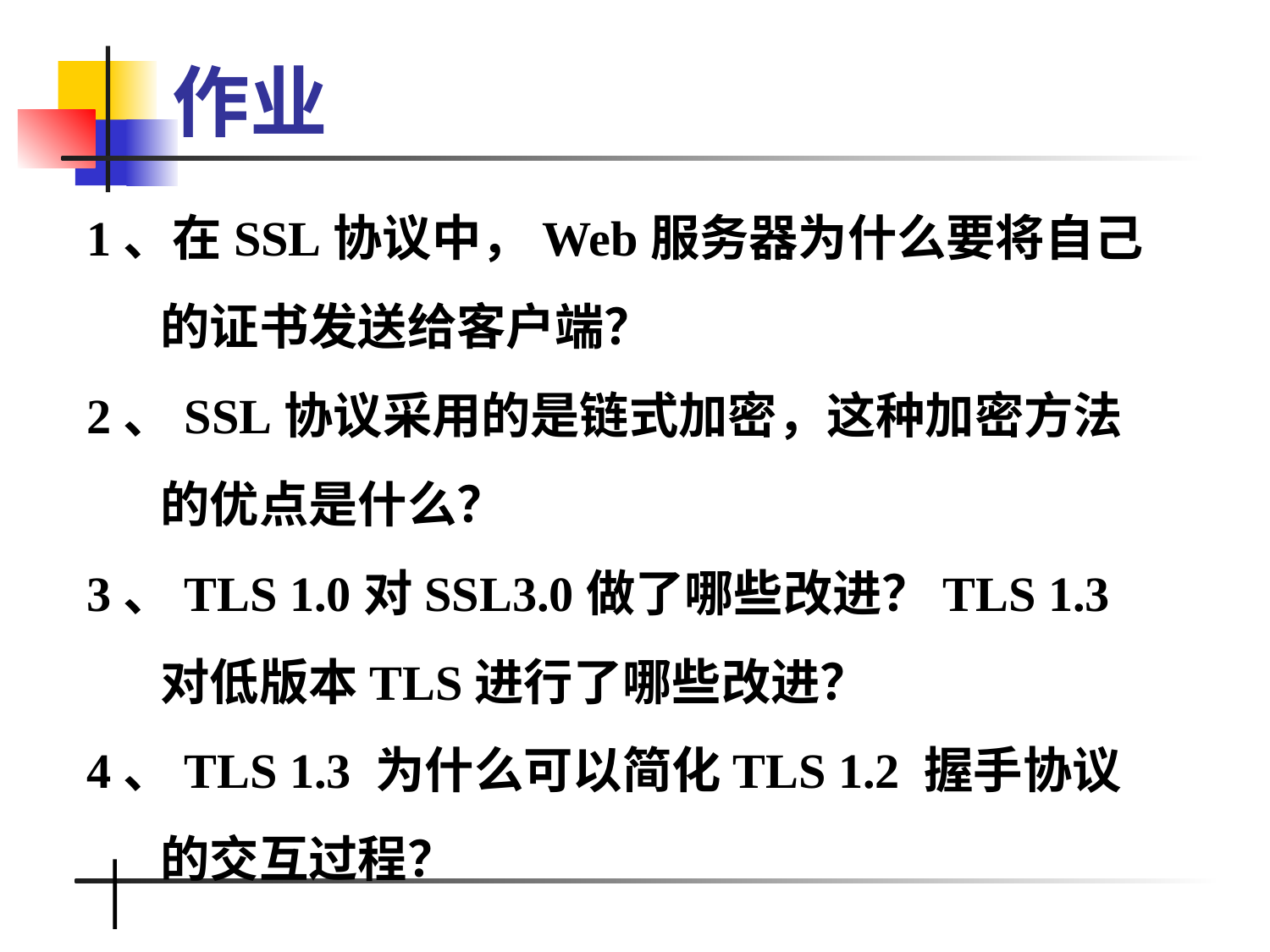

# 作业
1、在SSL协议中，Web服务器为什么要将自己的证书发送给客户端？
2、SSL协议采用的是链式加密，这种加密方法的优点是什么？
3、TLS 1.0对SSL3.0做了哪些改进？TLS 1.3对低版本TLS进行了哪些改进？
4、TLS 1.3 为什么可以简化TLS 1.2 握手协议的交互过程？